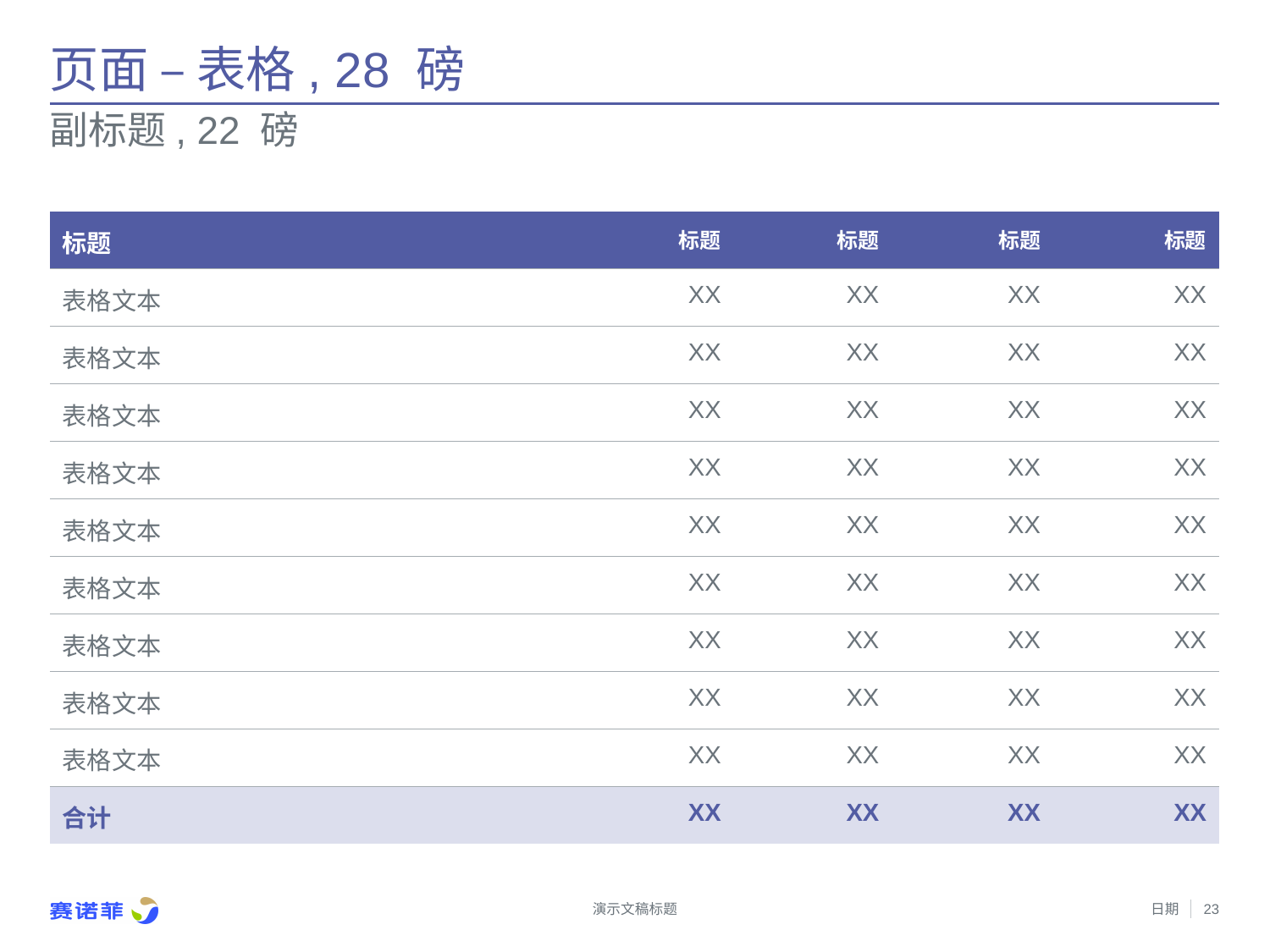

# 页面 – 表格, 28 磅
副标题, 22 磅
| 标题 | 标题 | 标题 | 标题 | 标题 |
| --- | --- | --- | --- | --- |
| 表格文本 | XX | XX | XX | XX |
| 表格文本 | XX | XX | XX | XX |
| 表格文本 | XX | XX | XX | XX |
| 表格文本 | XX | XX | XX | XX |
| 表格文本 | XX | XX | XX | XX |
| 表格文本 | XX | XX | XX | XX |
| 表格文本 | XX | XX | XX | XX |
| 表格文本 | XX | XX | XX | XX |
| 表格文本 | XX | XX | XX | XX |
| 合计 | XX | XX | XX | XX |
演示文稿标题
日期
23